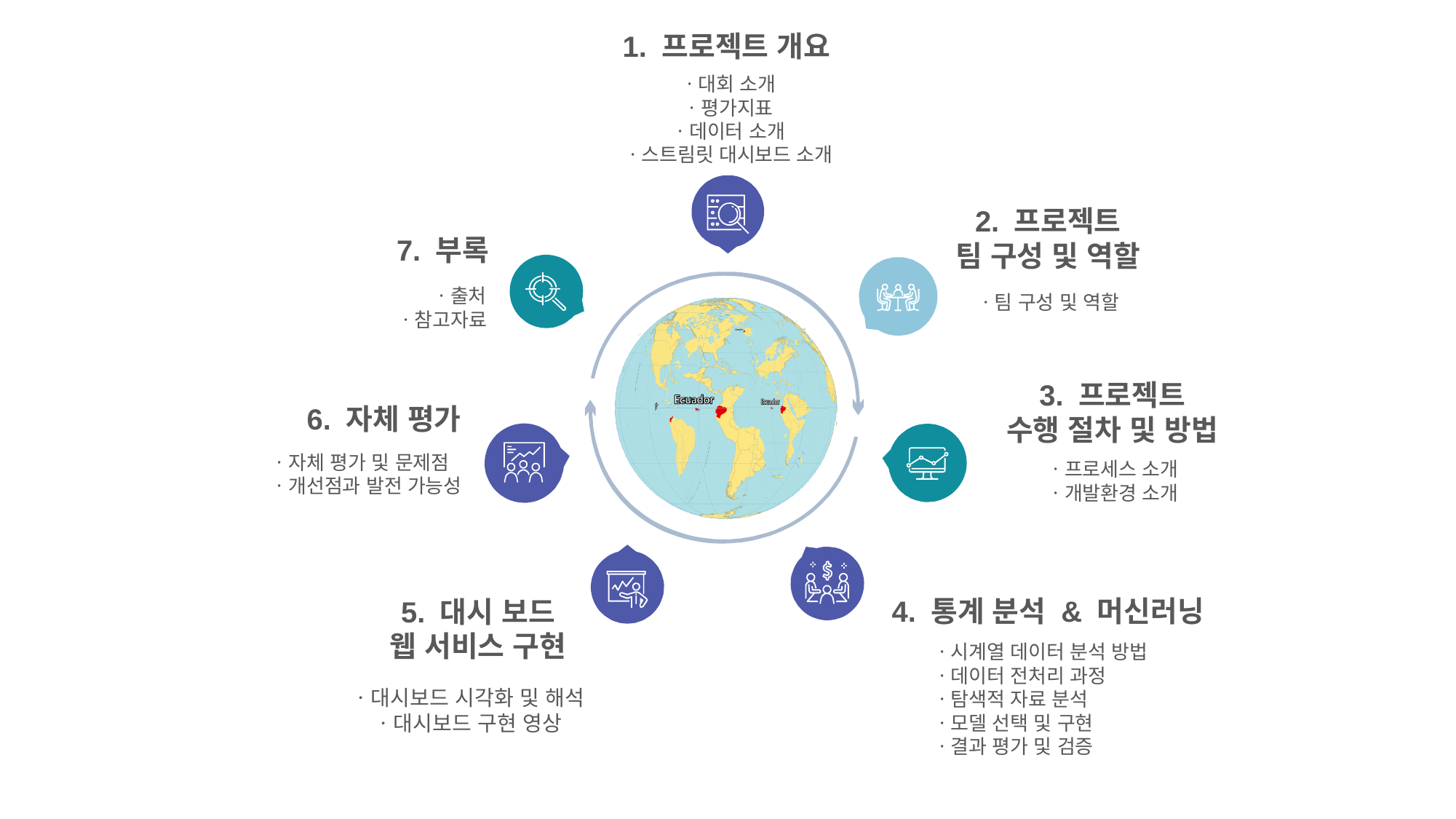

1. 프로젝트 개요
ㆍ대회 소개
ㆍ평가지표
ㆍ데이터 소개
ㆍ스트림릿 대시보드 소개

2. 프로젝트
팀 구성 및 역할
7. 부록

ㆍ출처
ㆍ참고자료

ㆍ팀 구성 및 역할

3. 프로젝트
수행 절차 및 방법

6. 자체 평가

ㆍ자체 평가 및 문제점
ㆍ개선점과 발전 가능성
ㆍ프로세스 소개
ㆍ개발환경 소개

4. 통계 분석 & 머신러닝
5. 대시 보드
웹 서비스 구현
ㆍ시계열 데이터 분석 방법
ㆍ데이터 전처리 과정
ㆍ탐색적 자료 분석
ㆍ모델 선택 및 구현
ㆍ결과 평가 및 검증
ㆍ대시보드 시각화 및 해석
ㆍ대시보드 구현 영상